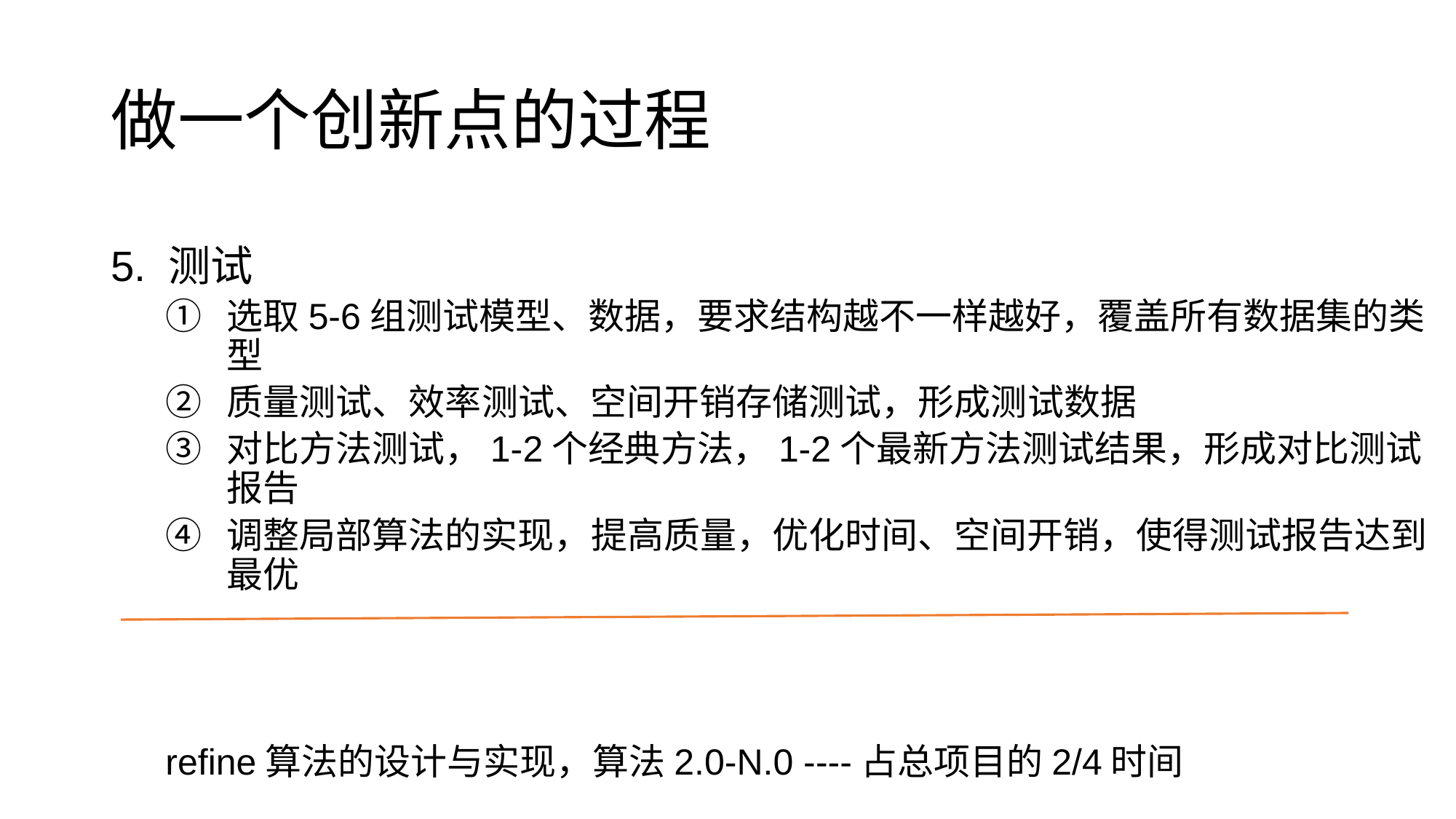

# 做一个创新点的过程

5. 测试
选取5-6组测试模型、数据，要求结构越不一样越好，覆盖所有数据集的类型
质量测试、效率测试、空间开销存储测试，形成测试数据
对比方法测试，1-2个经典方法，1-2个最新方法测试结果，形成对比测试报告
调整局部算法的实现，提高质量，优化时间、空间开销，使得测试报告达到最优

refine算法的设计与实现，算法2.0-N.0 ----占总项目的2/4时间